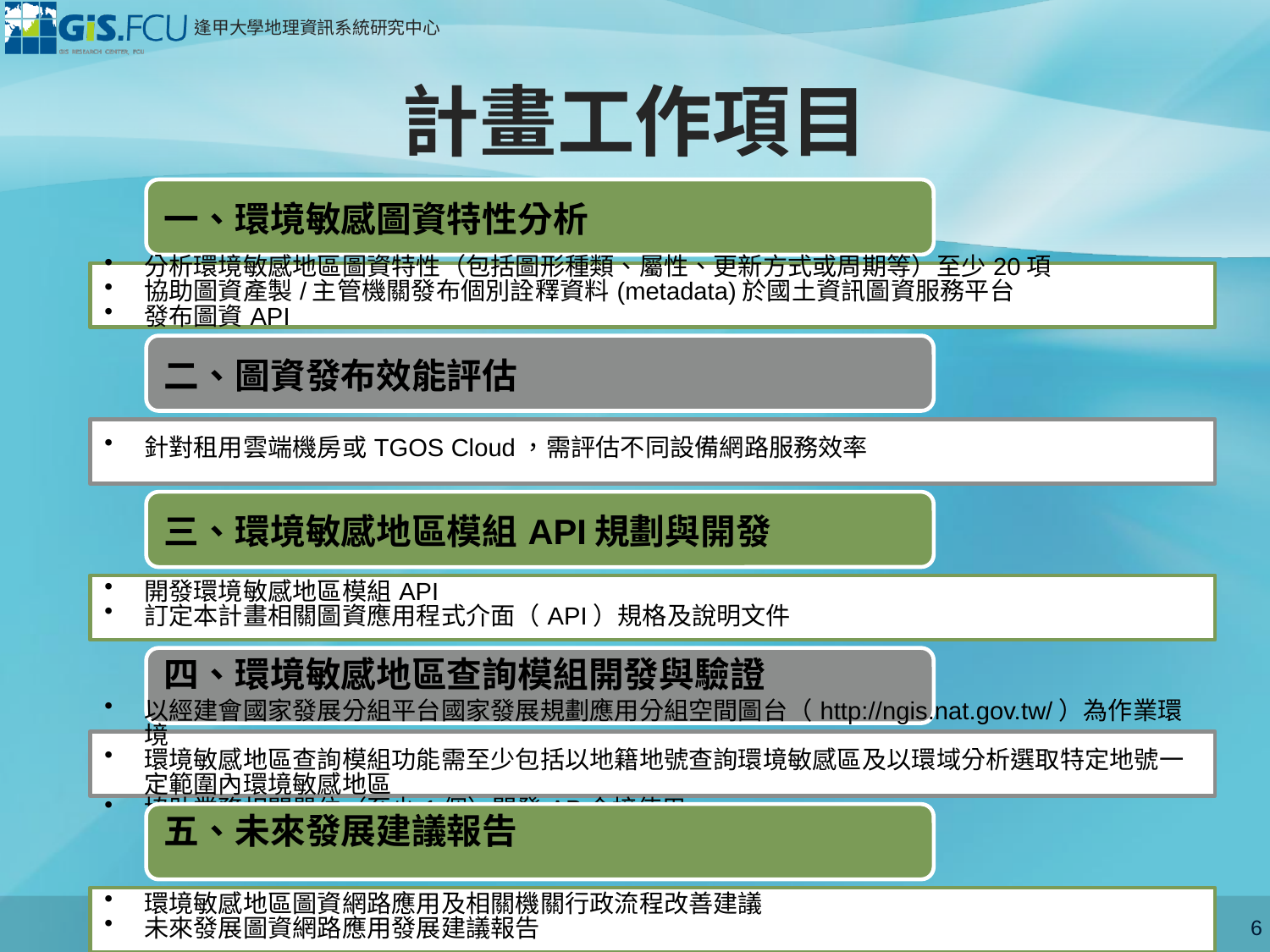

# 計畫工作項目
一、環境敏感圖資特性分析
三、環境敏感地區模組API規劃與開發
分析環境敏感地區圖資特性（包括圖形種類、屬性、更新方式或周期等）至少20項
二、圖資發布效能評估
發布圖資API
針對租用雲端機房或TGOS Cloud，需評估不同設備網路服務效率
開發環境敏感地區模組API
四、環境敏感地區查詢模組開發與驗證
以經建會國家發展分組平台國家發展規劃應用分組空間圖台（http://ngis.nat.gov.tw/）為作業環境
協助圖資產製/主管機關發布個別詮釋資料(metadata)於國土資訊圖資服務平台
訂定本計畫相關圖資應用程式介面（API）規格及說明文件
協助業務相關單位（至少1個）開發AP介接使用
環境敏感地區查詢模組功能需至少包括以地籍地號查詢環境敏感區及以環域分析選取特定地號一定範圍內環境敏感地區
五、未來發展建議報告
環境敏感地區圖資網路應用及相關機關行政流程改善建議
未來發展圖資網路應用發展建議報告
6